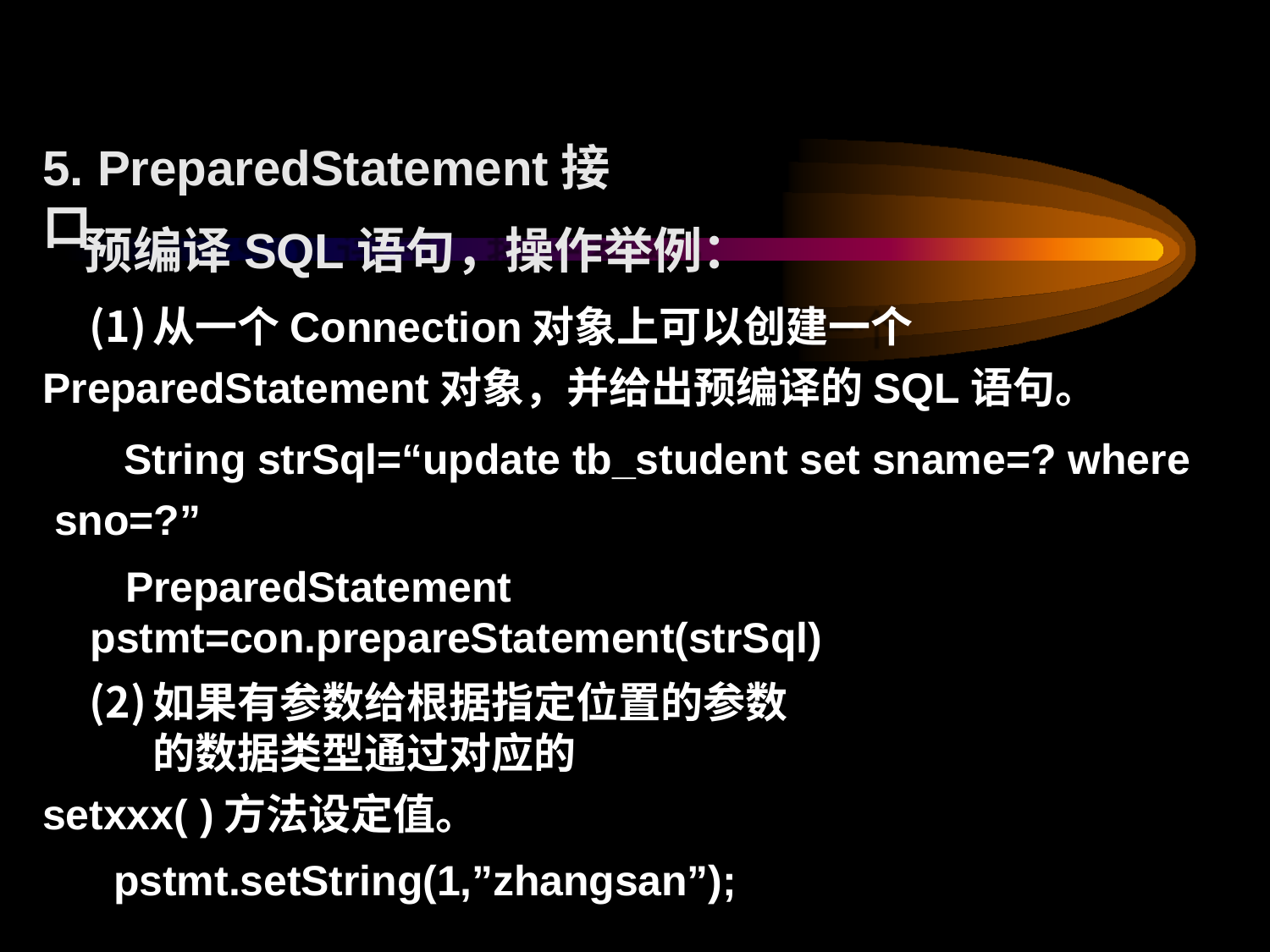

# 5. PreparedStatement接口

预编译SQL语句，操作举例：
从一个Connection对象上可以创建一个
PreparedStatement对象，并给出预编译的SQL语句。
String strSql=“update tb_student set sname=? where  sno=?”
PreparedStatement  pstmt=con.prepareStatement(strSql)
如果有参数给根据指定位置的参数的数据类型通过对应的
setxxx( )方法设定值。
pstmt.setString(1,”zhangsan”);  pstmt.setString(2,”20100001”);